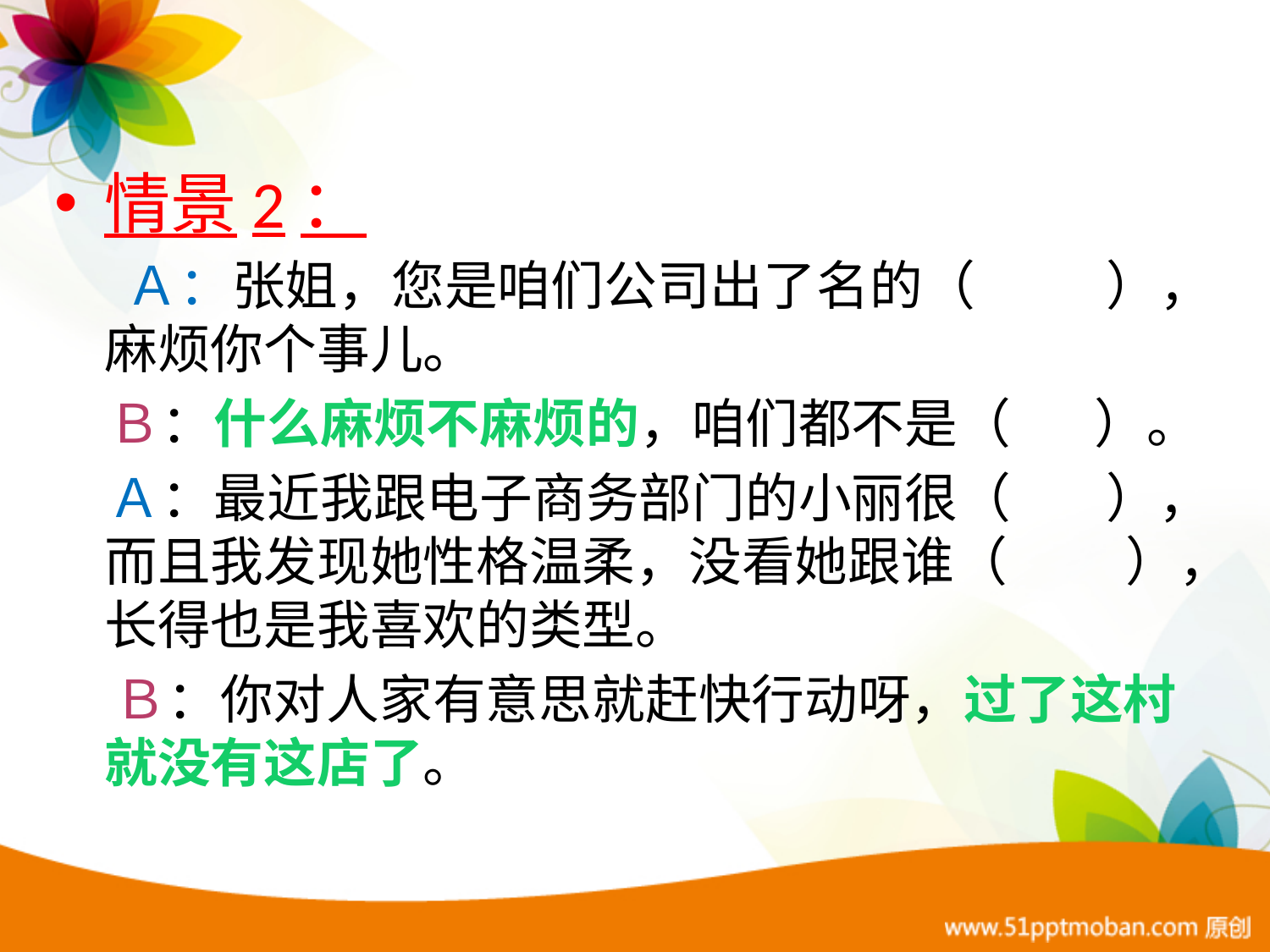

情景2：
     Ａ：张姐，您是咱们公司出了名的（           ），麻烦你个事儿。
　Ｂ：什么麻烦不麻烦的，咱们都不是（       ）。
　Ａ：最近我跟电子商务部门的小丽很（        ），而且我发现她性格温柔，没看她跟谁（　 　），长得也是我喜欢的类型。
    Ｂ：你对人家有意思就赶快行动呀，过了这村就没有这店了。